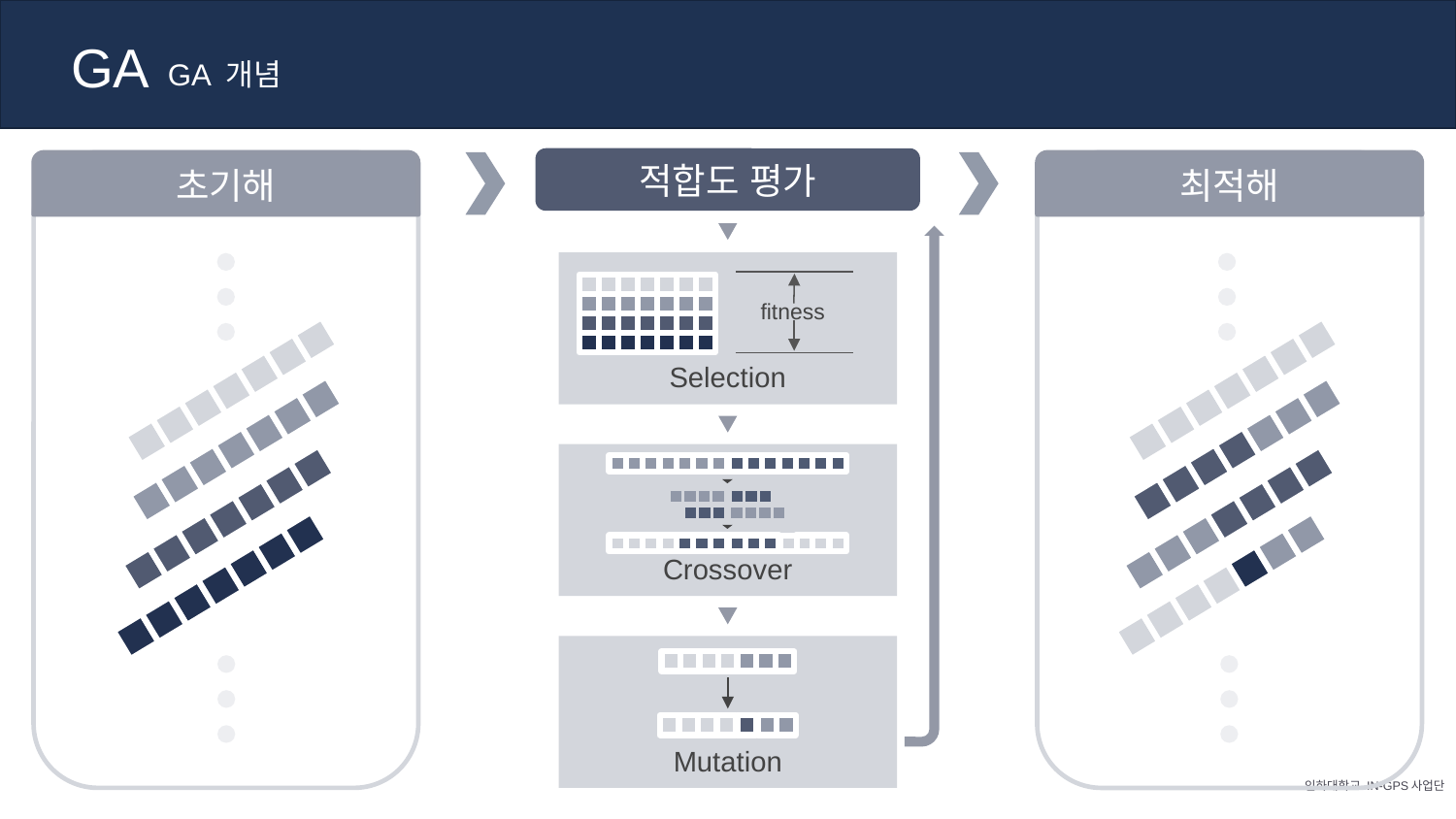

GA
GA 개념
적합도 평가

초기해

최적해

Selection

fitness

Crossover

Mutation